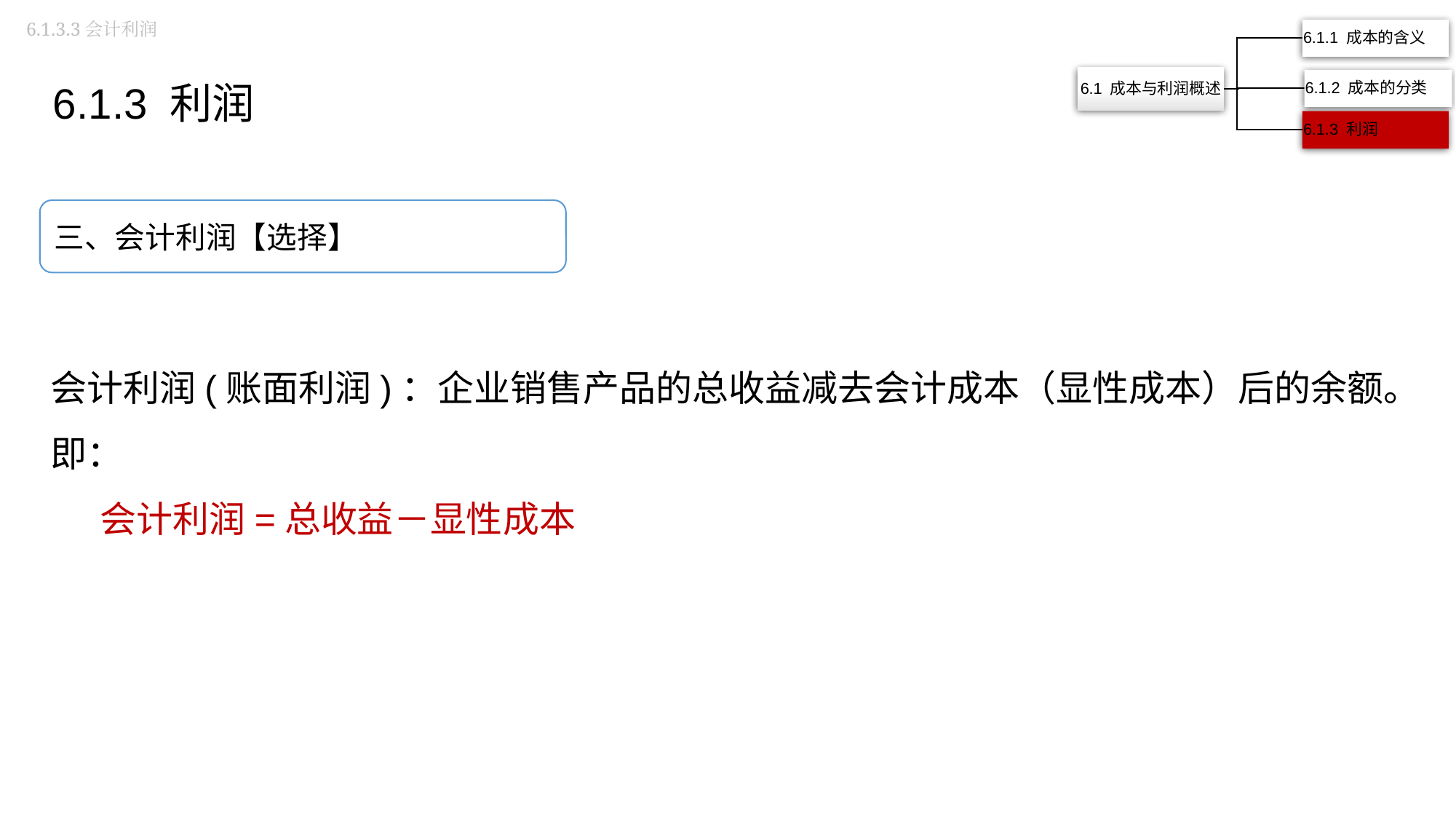

6.1 成本与利润概述
6.1.1 成本的含义
6.1.2 成本的分类
6.1.3 利润
6.1.3.3会计利润
6.1.3 利润
三、会计利润【选择】
会计利润(账面利润)：企业销售产品的总收益减去会计成本（显性成本）后的余额。
即：
     会计利润=总收益－显性成本